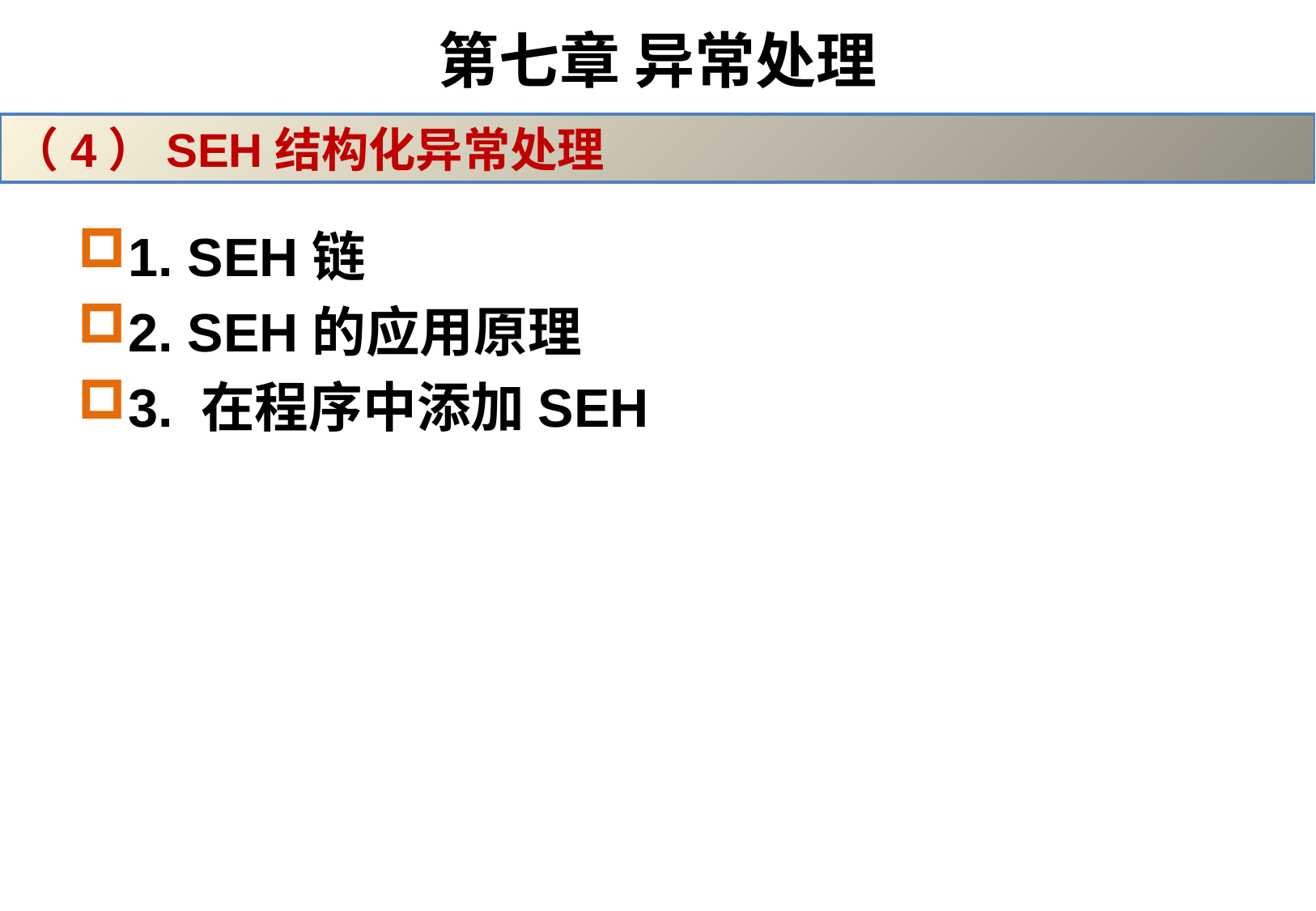

# 第七章 异常处理
（4）SEH结构化异常处理
1. SEH链
2. SEH的应用原理
3. 在程序中添加SEH